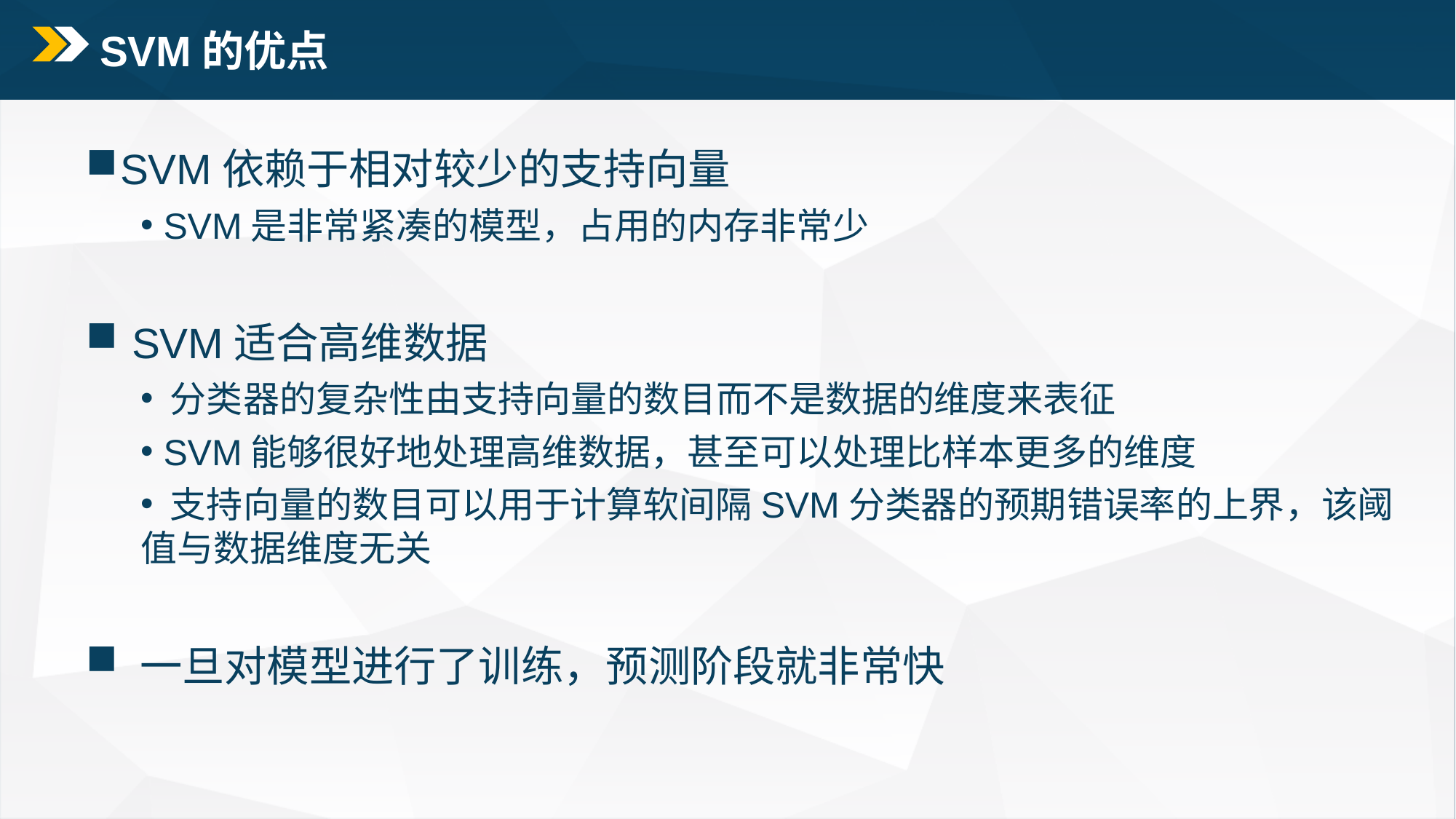

# SVM的优点
SVM依赖于相对较少的支持向量
 SVM是非常紧凑的模型，占用的内存非常少

 SVM适合高维数据
 分类器的复杂性由支持向量的数目而不是数据的维度来表征
 SVM能够很好地处理高维数据，甚至可以处理比样本更多的维度
 支持向量的数目可以用于计算软间隔SVM分类器的预期错误率的上界，该阈值与数据维度无关

 一旦对模型进行了训练，预测阶段就非常快